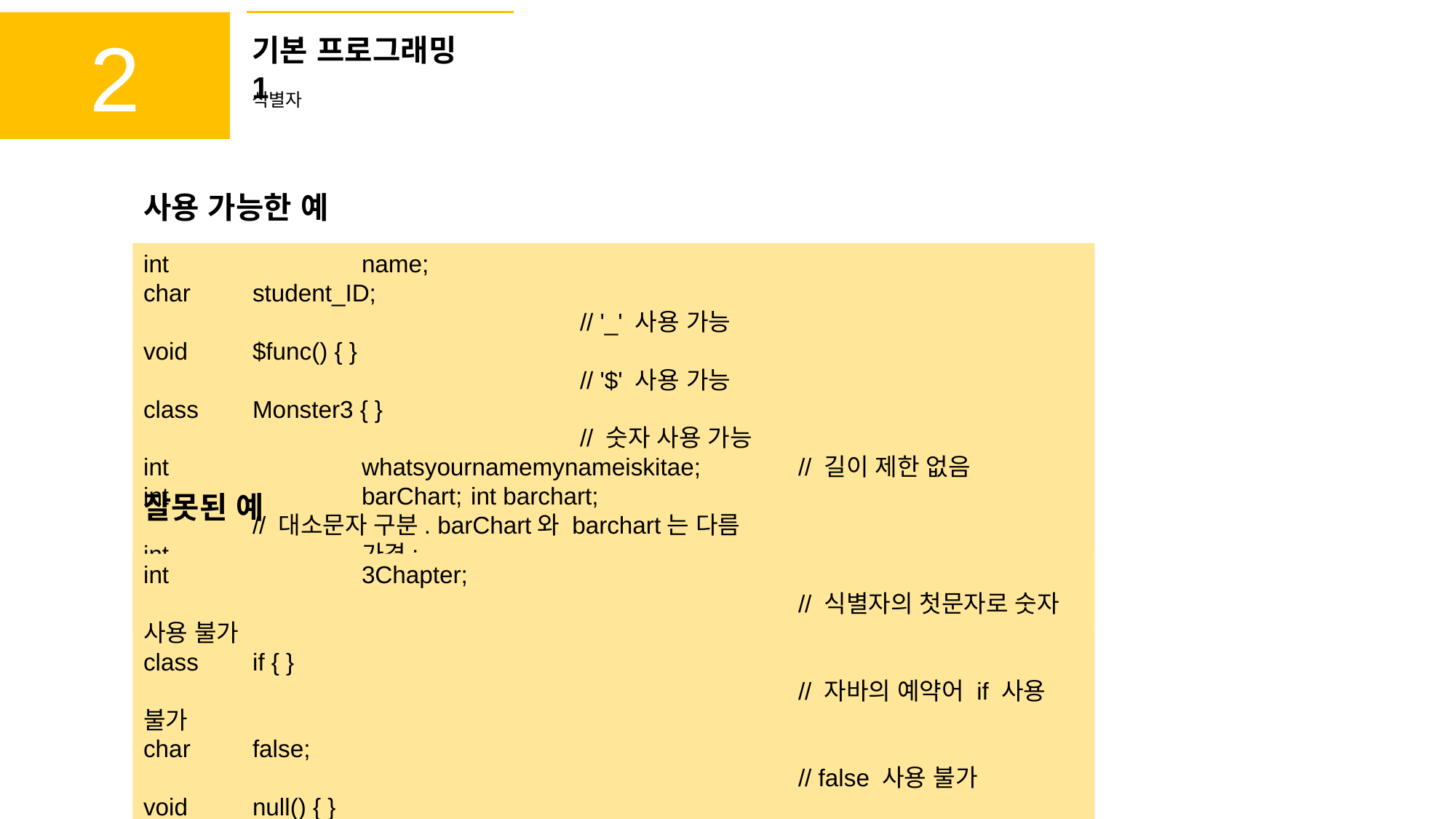

2
기본 프로그래밍 1
식별자
사용 가능한 예
int 		name;
char 	student_ID;										// '_' 사용 가능
void 	$func() { }											// '$' 사용 가능
class 	Monster3 { } 										// 숫자 사용 가능
int 		whatsyournamemynameiskitae; 	// 길이 제한 없음
int 		barChart; 	int barchart; 					// 대소문자 구분. barChart와 barchart는 다름
int 		가격; 													// 한글 이름 사용 가능
잘못된 예
int 		3Chapter; 											// 식별자의 첫문자로 숫자 사용 불가
class 	if { } 													// 자바의 예약어 if 사용 불가
char 	false; 													// false 사용 불가
void 	null() { } 												// null 사용 불가
class 	%calc { } 											// '%'는 특수문자